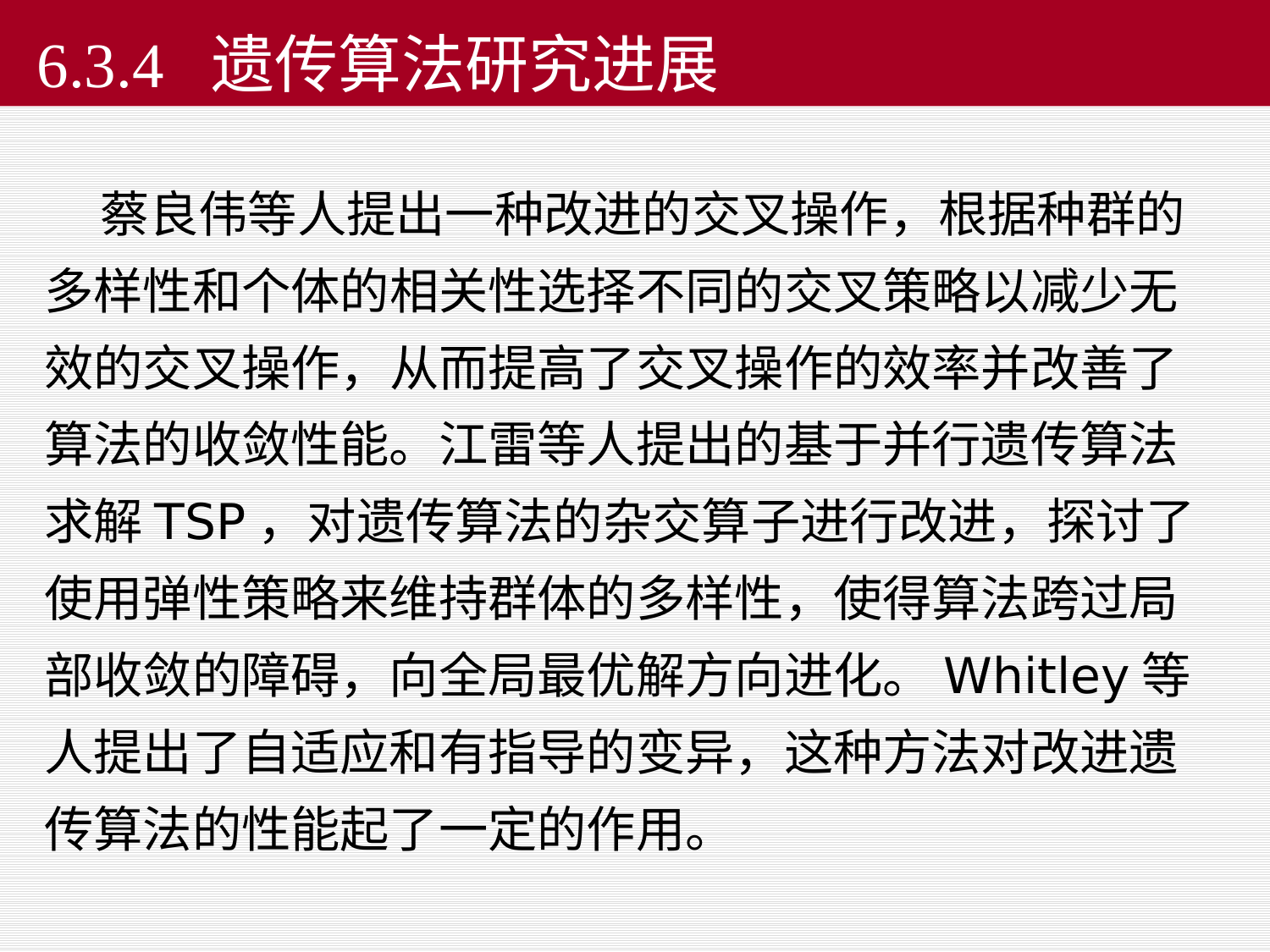

6.3.4  遗传算法研究进展
    蔡良伟等人提出一种改进的交叉操作，根据种群的多样性和个体的相关性选择不同的交叉策略以减少无效的交叉操作，从而提高了交叉操作的效率并改善了算法的收敛性能。江雷等人提出的基于并行遗传算法求解TSP，对遗传算法的杂交算子进行改进，探讨了使用弹性策略来维持群体的多样性，使得算法跨过局部收敛的障碍，向全局最优解方向进化。Whitley等人提出了自适应和有指导的变异，这种方法对改进遗传算法的性能起了一定的作用。

122